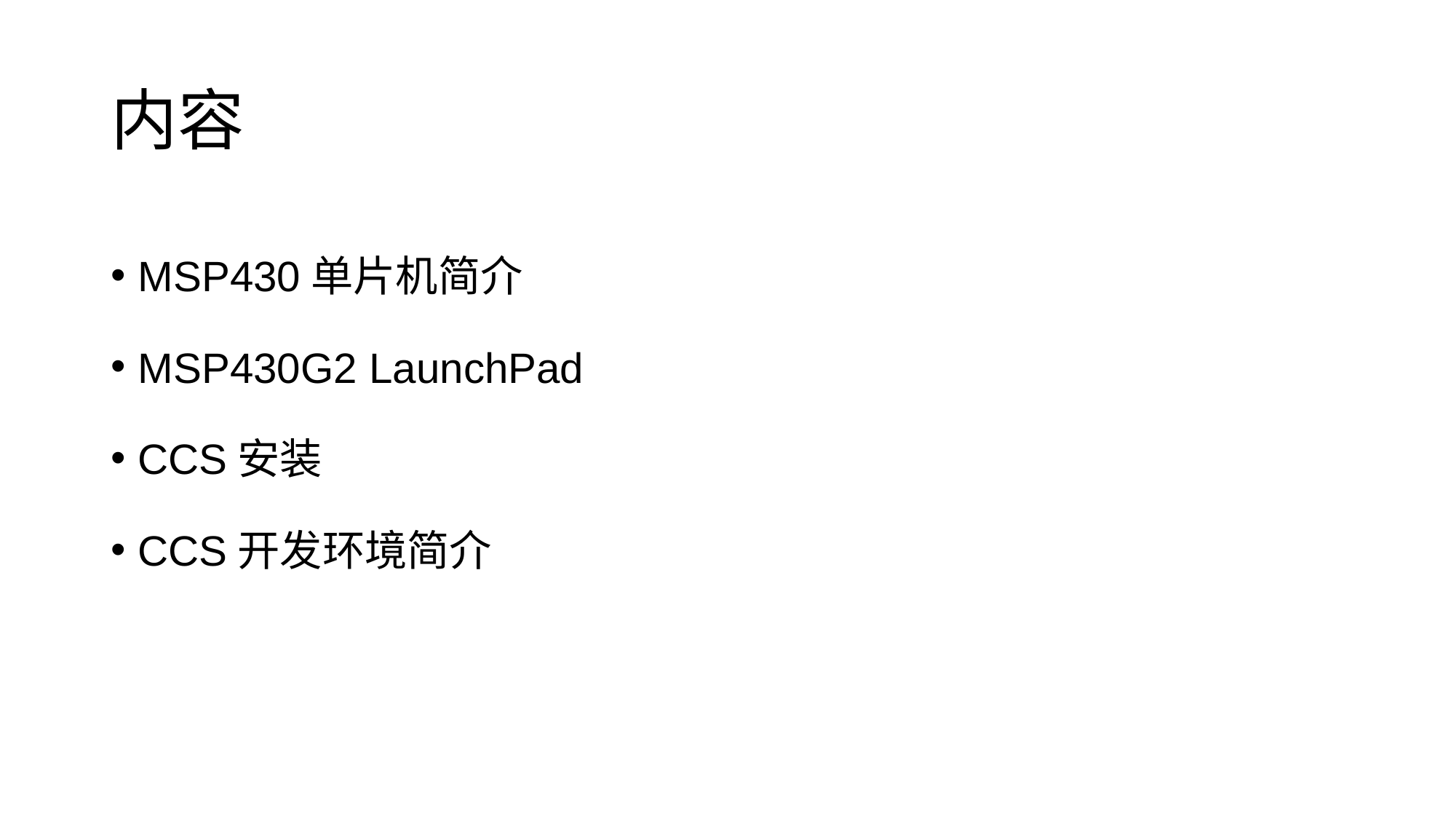

# 内容
MSP430单片机简介
MSP430G2 LaunchPad
CCS安装
CCS开发环境简介